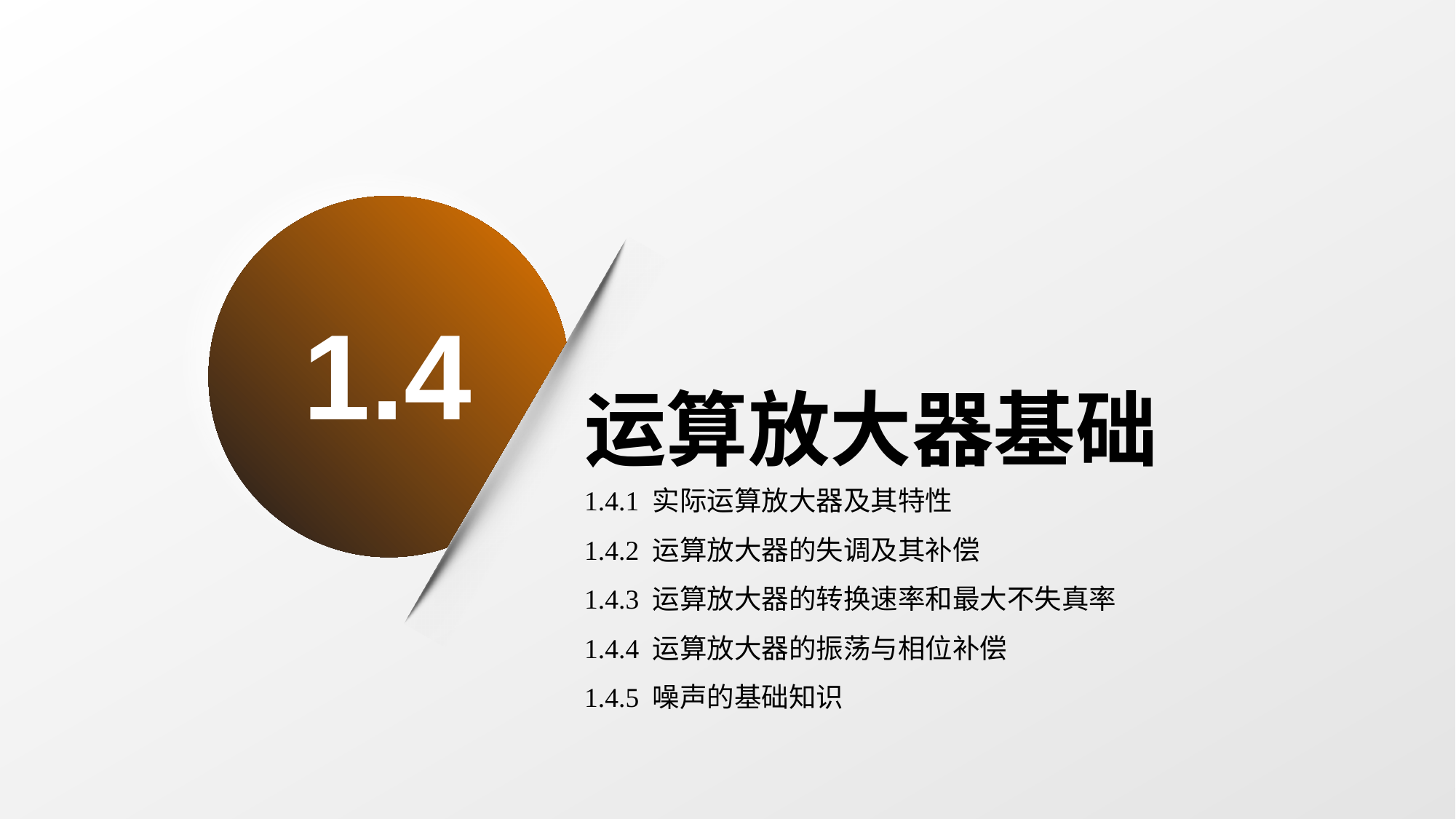

1.4
# 运算放大器基础
1.4.1 实际运算放大器及其特性
1.4.2 运算放大器的失调及其补偿
1.4.3 运算放大器的转换速率和最大不失真率
1.4.4 运算放大器的振荡与相位补偿
1.4.5 噪声的基础知识